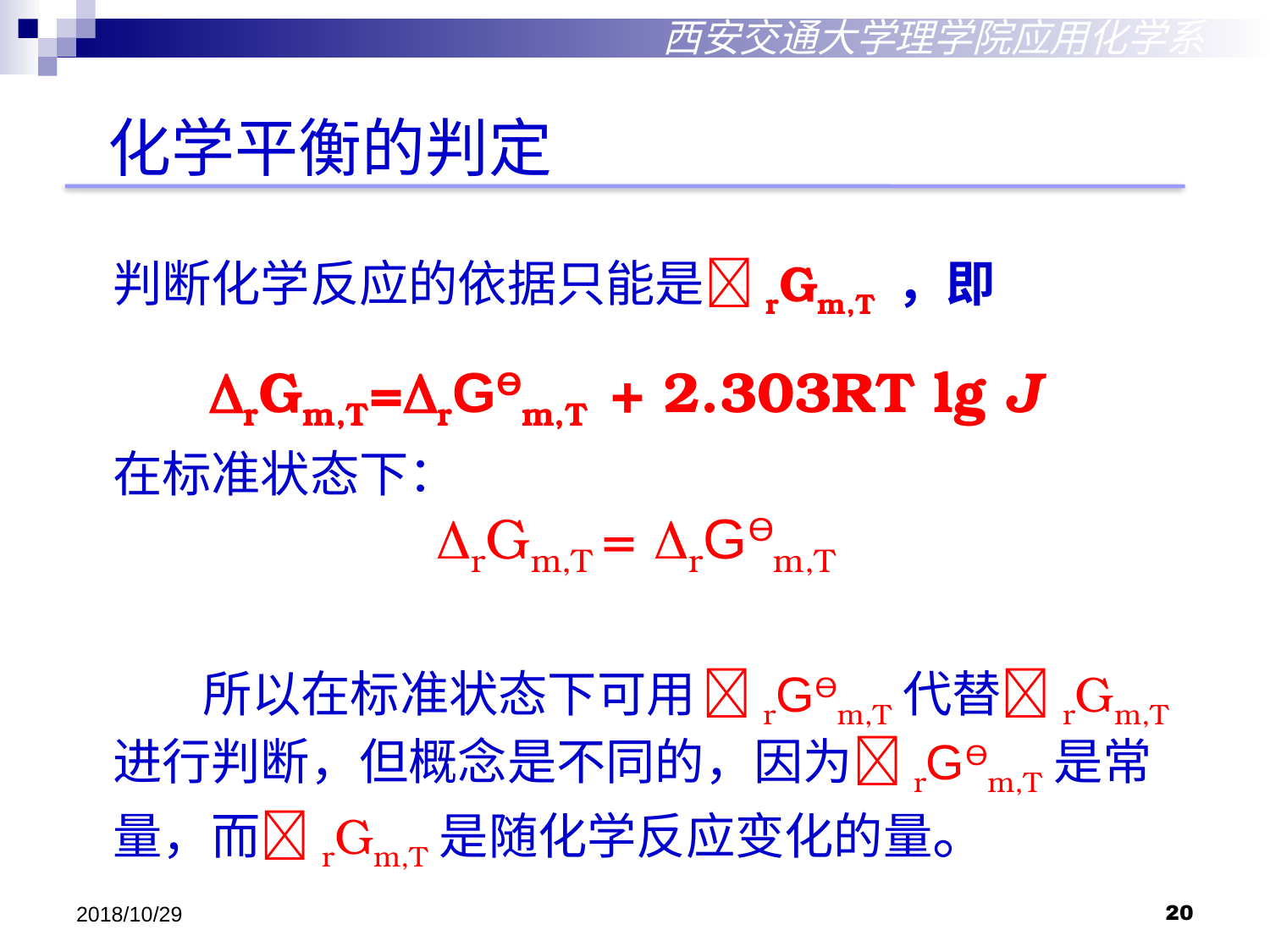

西安交通大学理学院应用化学系
化学平衡的判定

判断化学反应的依据只能是ΔrGm,T ，即

     ΔrGm,T=ΔrGӨm,T  + 2.303RT lg J
在标准状态下：
                  ΔrGm,T = ΔrGӨm,T

      所以在标准状态下可用 ΔrGӨm,T代替ΔrGm,T进行判断，但概念是不同的，因为ΔrGӨm,T是常量，而ΔrGm,T是随化学反应变化的量。
2018/10/29
20